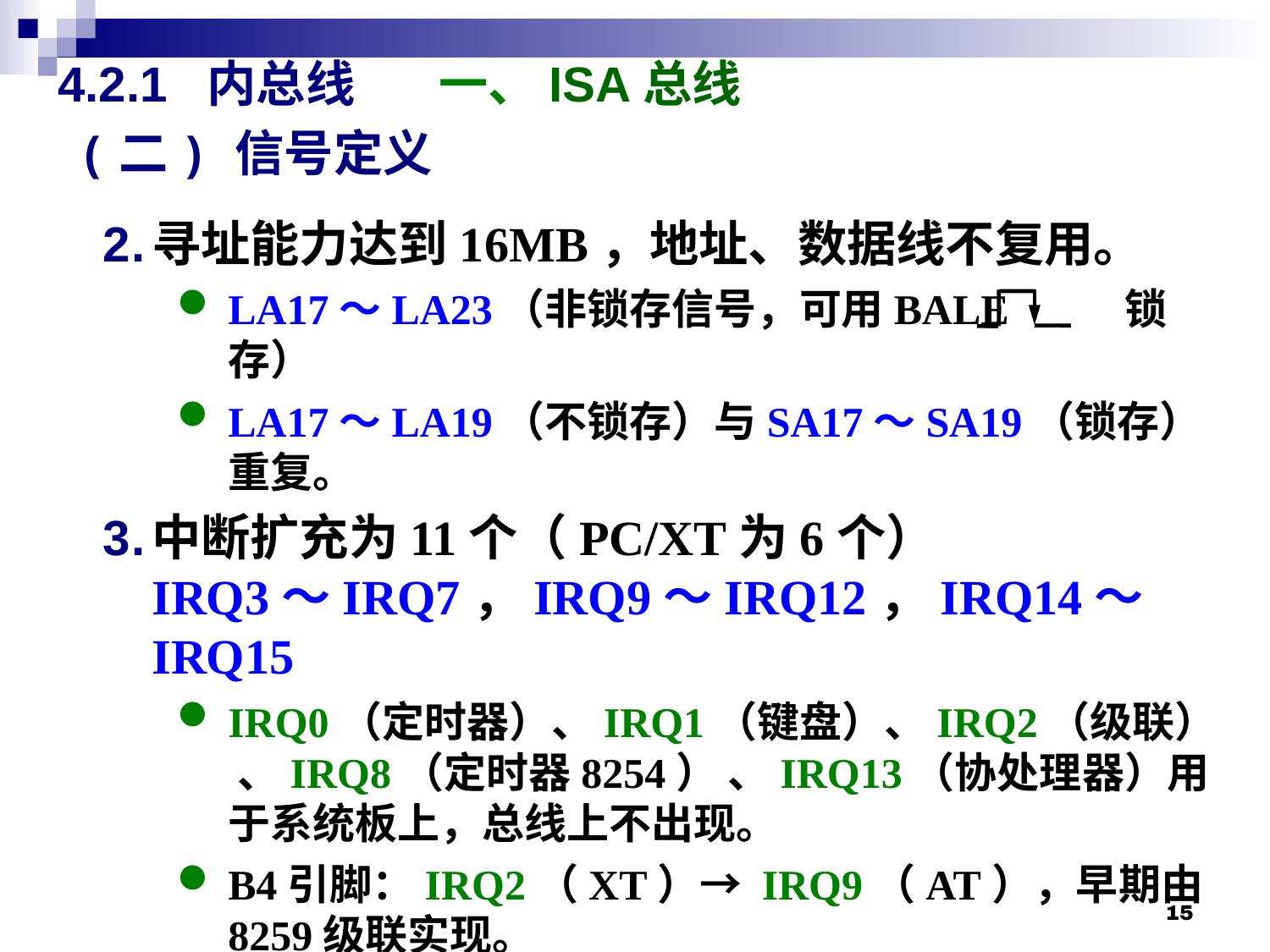

# 4.2.1  内总线 	一、ISA总线
(二) 信号定义
寻址能力达到16MB，地址、数据线不复用。
LA17～LA23（非锁存信号，可用BALE          锁存）
LA17～LA19（不锁存）与SA17～SA19（锁存）重复。
中断扩充为11个（PC/XT为6个）
IRQ3～IRQ7，IRQ9～IRQ12，IRQ14～IRQ15
IRQ0（定时器）、IRQ1（键盘）、IRQ2（级联） 、IRQ8（定时器8254） 、IRQ13（协处理器）用于系统板上，总线上不出现。
B4引脚：IRQ2（XT）→ IRQ9（AT），早期由8259级联实现。

15